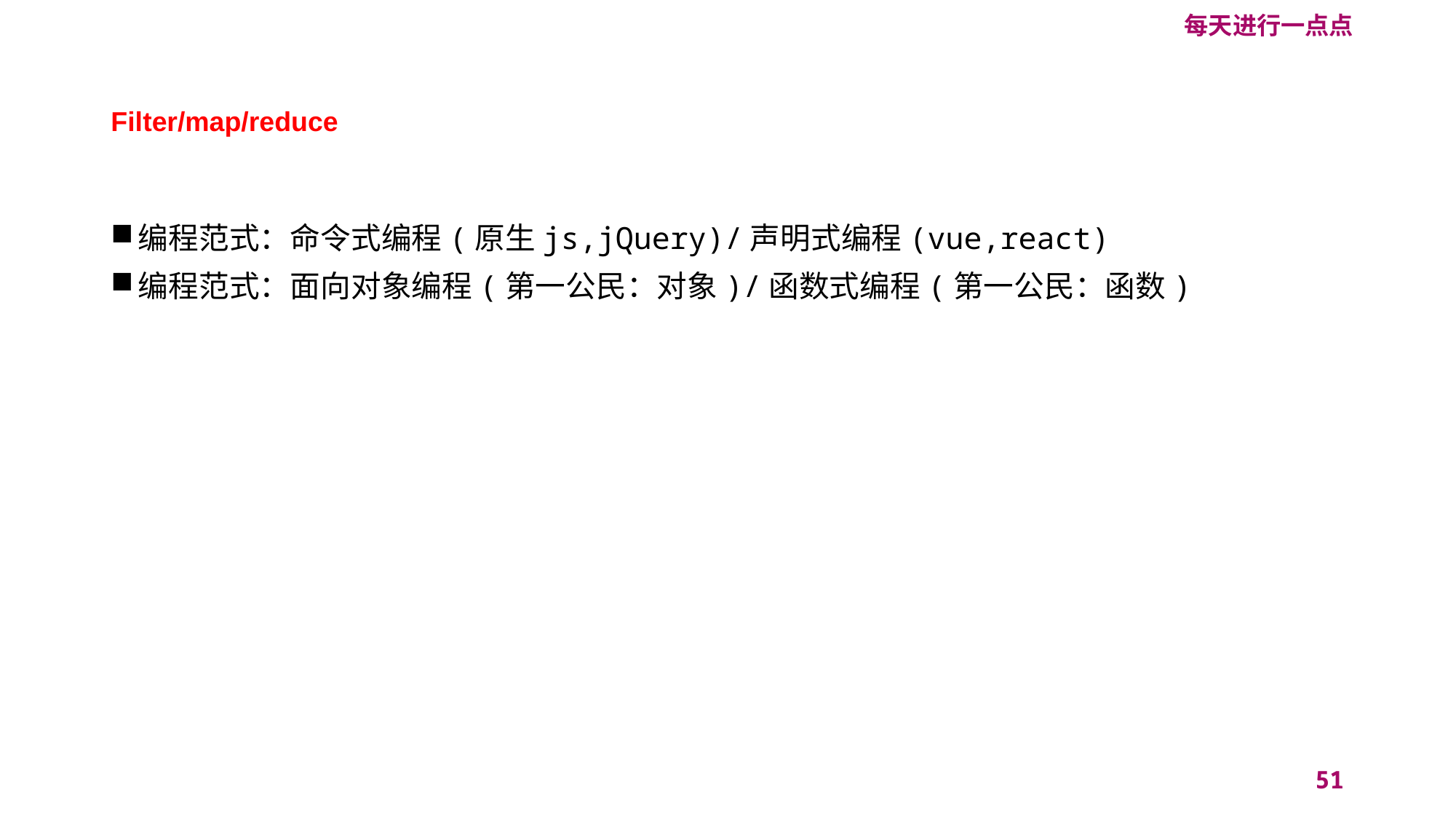

每天进行一点点
# Filter/map/reduce
编程范式：命令式编程(原生js,jQuery)/声明式编程(vue,react)
编程范式：面向对象编程(第一公民：对象)/函数式编程(第一公民：函数)
51